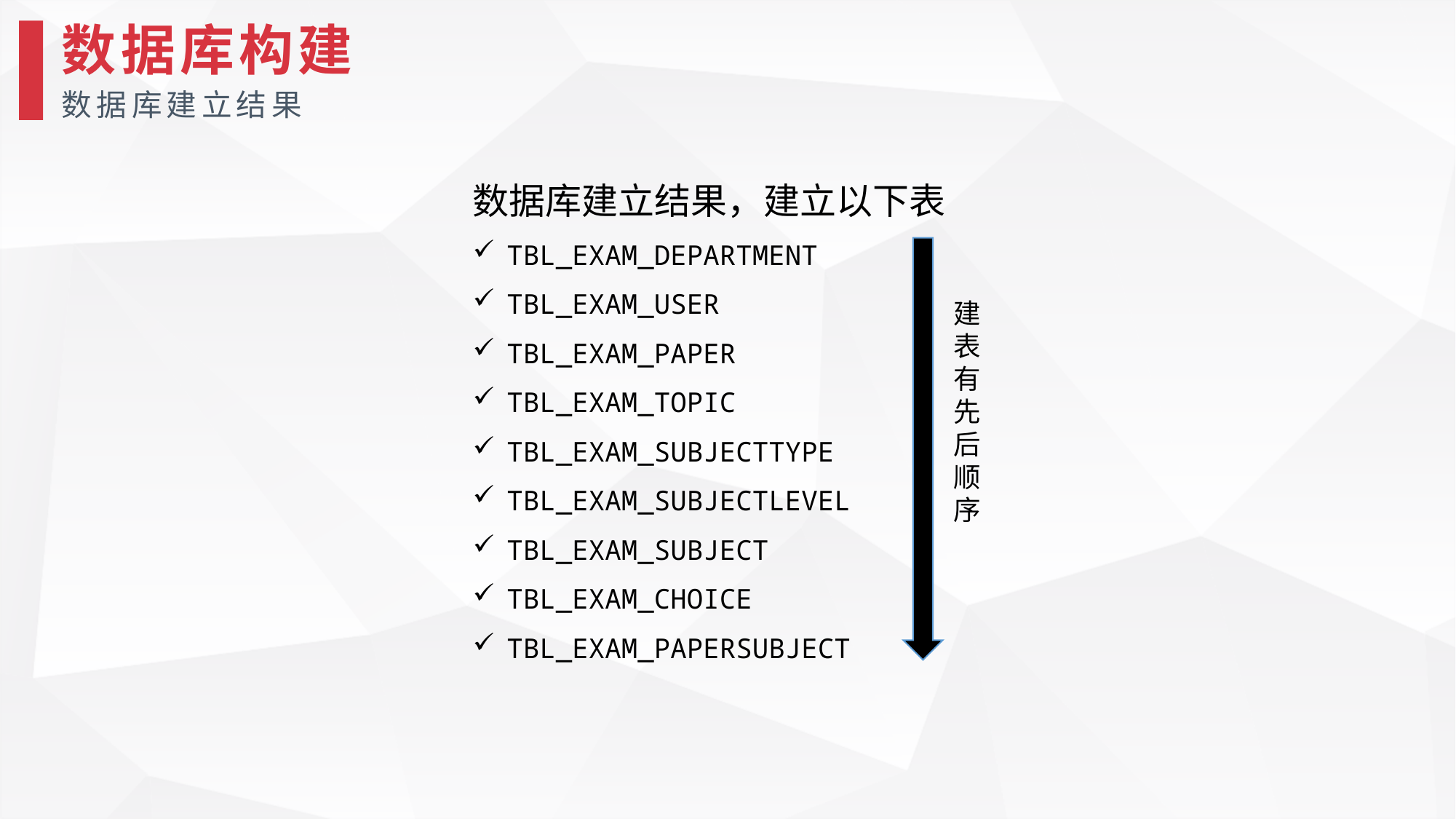

数据库构建

数据库建立结果
数据库建立结果，建立以下表
TBL_EXAM_DEPARTMENT
TBL_EXAM_USER
TBL_EXAM_PAPER
TBL_EXAM_TOPIC
TBL_EXAM_SUBJECTTYPE
TBL_EXAM_SUBJECTLEVEL
TBL_EXAM_SUBJECT
TBL_EXAM_CHOICE
TBL_EXAM_PAPERSUBJECT
建表有先后顺序